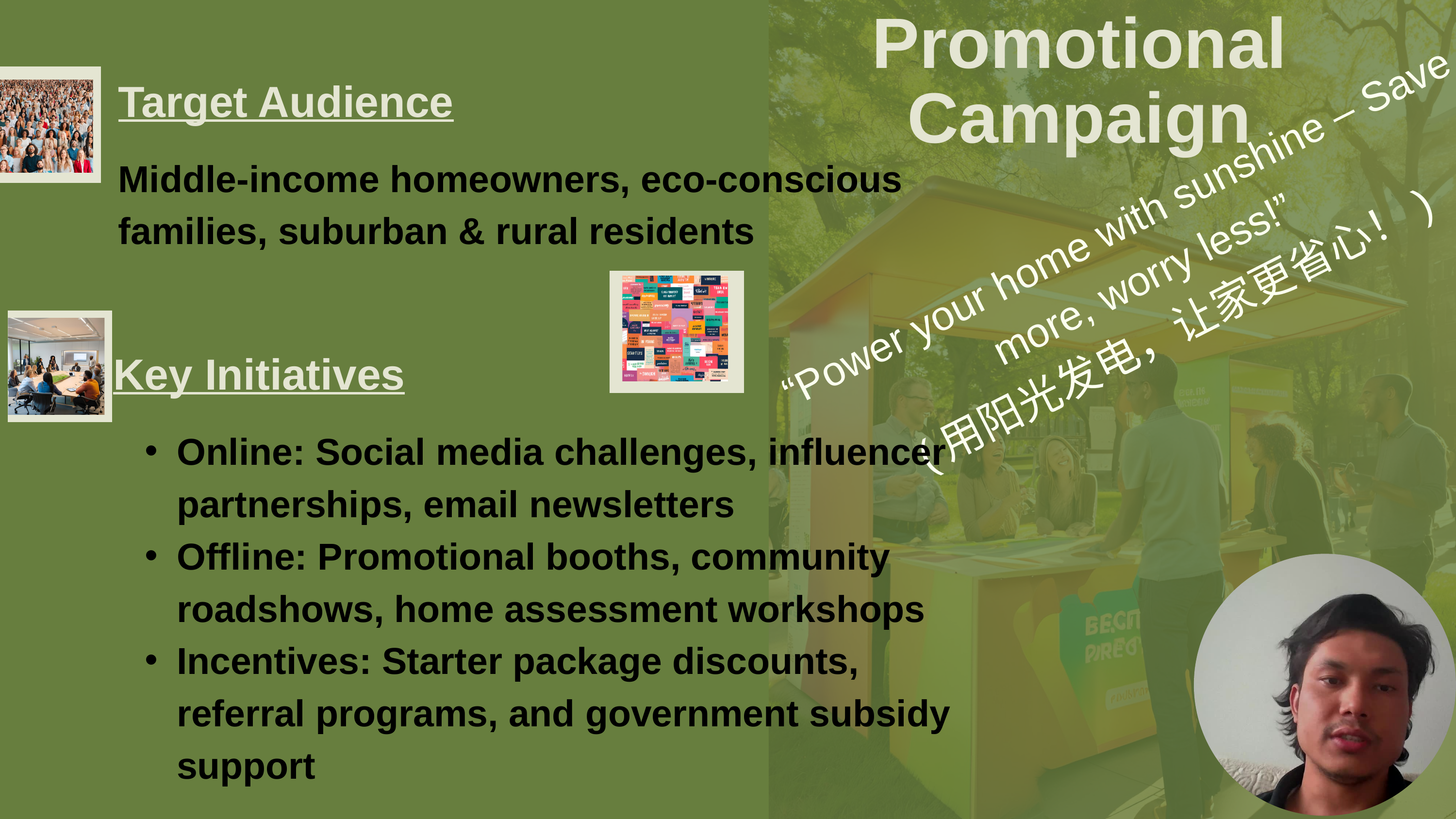

Promotional Campaign

Target Audience
Middle-income homeowners, eco-conscious families, suburban & rural residents

“Power your home with sunshine – Save more, worry less!”
 (用阳光发电，让家更省心！)

Key Initiatives
Online: Social media challenges, influencer partnerships, email newsletters
Offline: Promotional booths, community roadshows, home assessment workshops
Incentives: Starter package discounts, referral programs, and government subsidy support